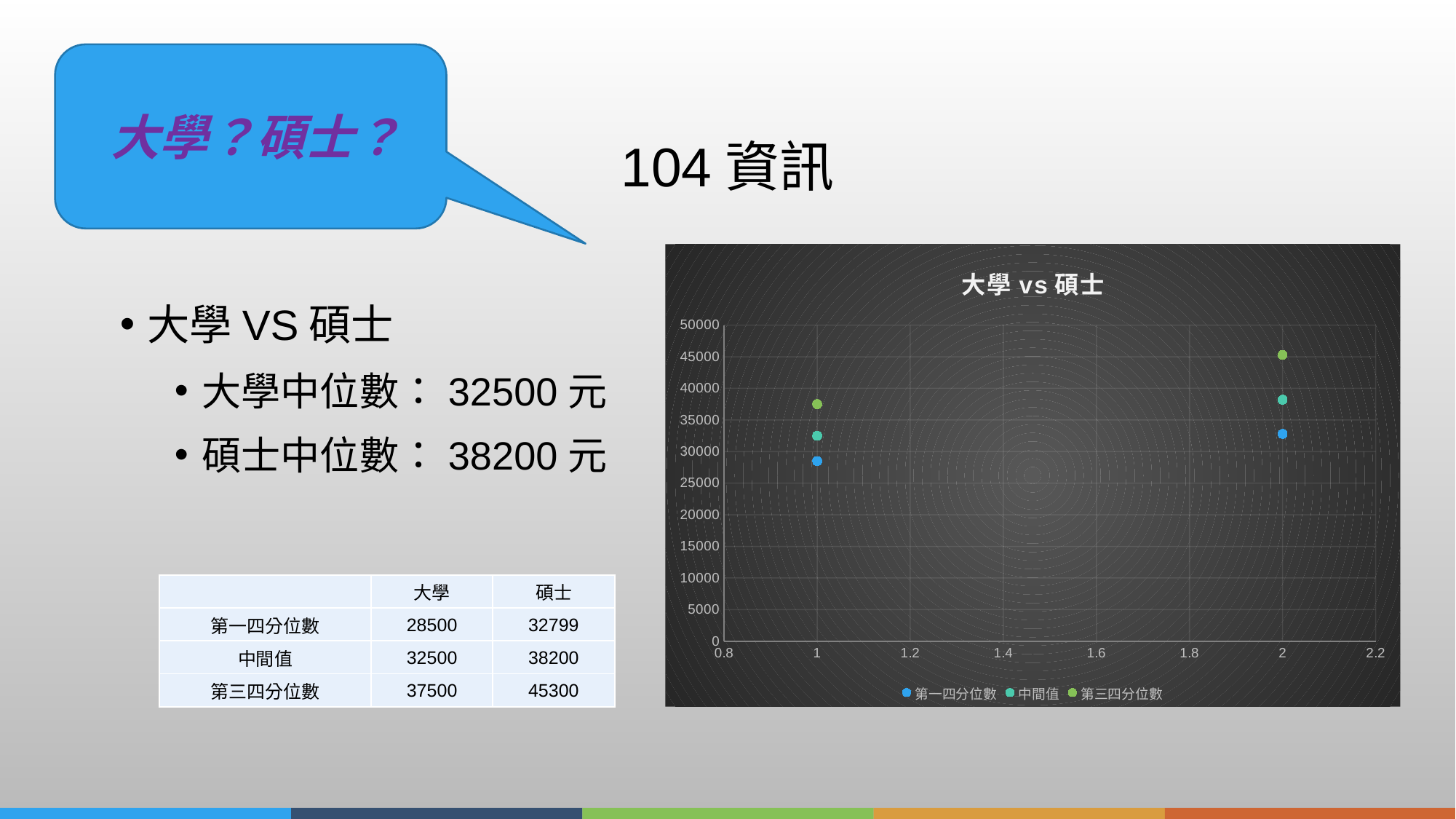

# 104資訊
大學？碩士？

### Chart: 大學vs碩士

| Category | 第一四分位數 | 中間值 | 第三四分位數 |
|---|---|---|---|
大學vs碩士
大學中位數：32500元
碩士中位數：38200元
|  | 大學 | 碩士 |
| --- | --- | --- |
| 第一四分位數 | 28500 | 32799 |
| 中間值 | 32500 | 38200 |
| 第三四分位數 | 37500 | 45300 |